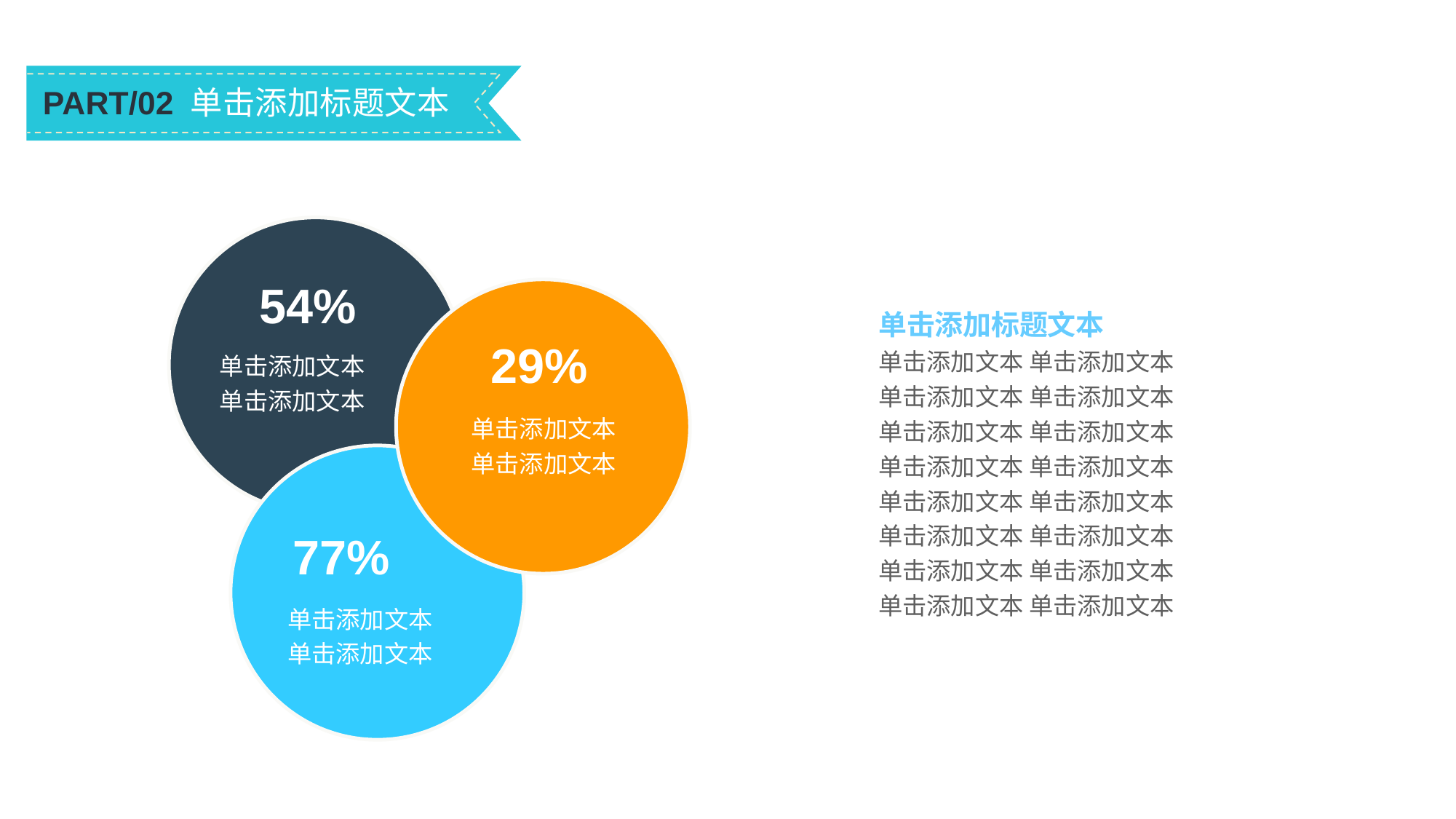

PART/02 单击添加标题文本

54%
单击添加标题文本
单击添加文本 单击添加文本
单击添加文本 单击添加文本
单击添加文本 单击添加文本
单击添加文本 单击添加文本
单击添加文本 单击添加文本
单击添加文本 单击添加文本
单击添加文本 单击添加文本
单击添加文本 单击添加文本
29%
单击添加文本
单击添加文本
单击添加文本
单击添加文本

77%
单击添加文本
单击添加文本